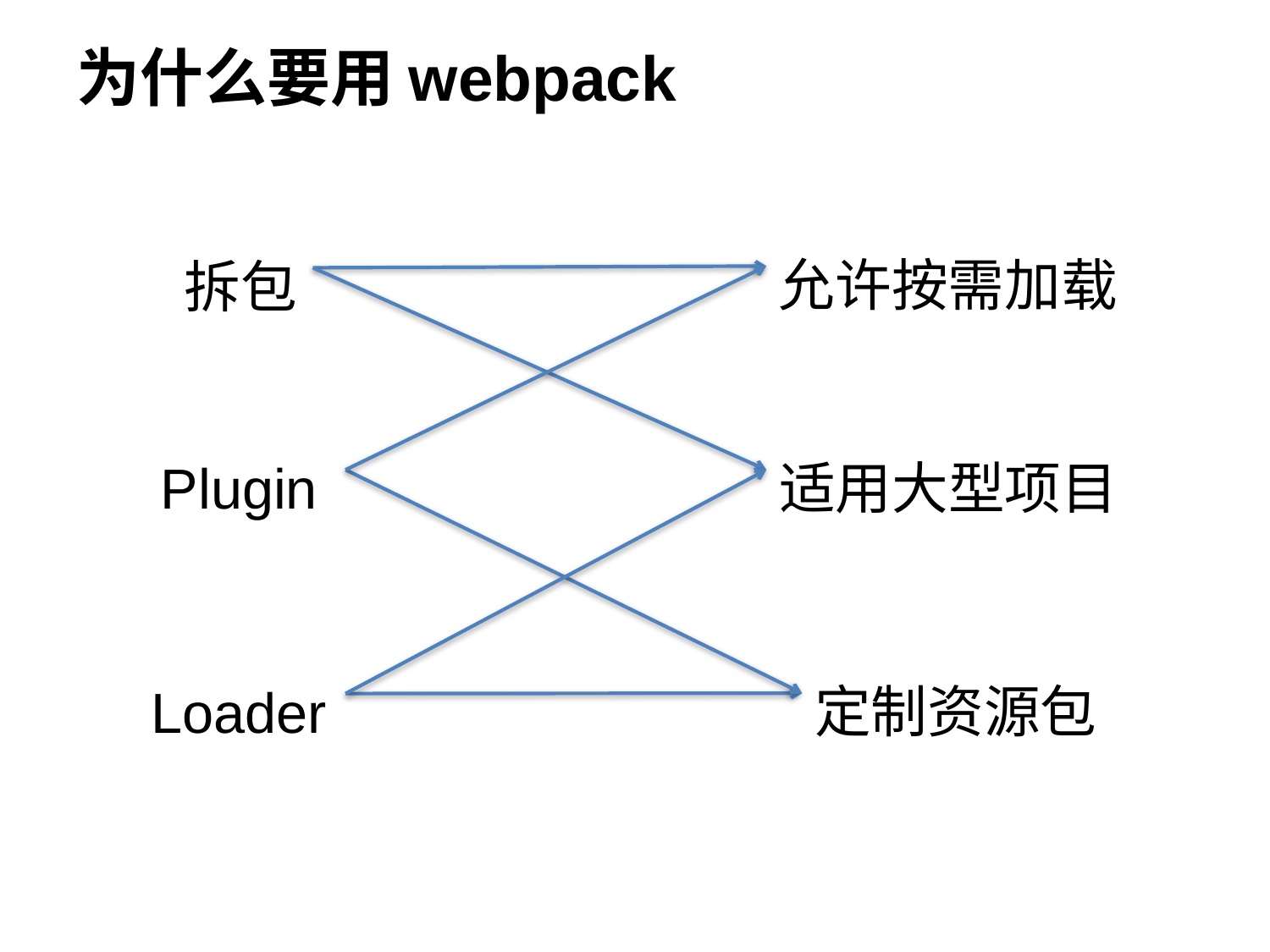

# 为什么要用webpack
允许按需加载
拆包
Plugin
适用大型项目
定制资源包
Loader